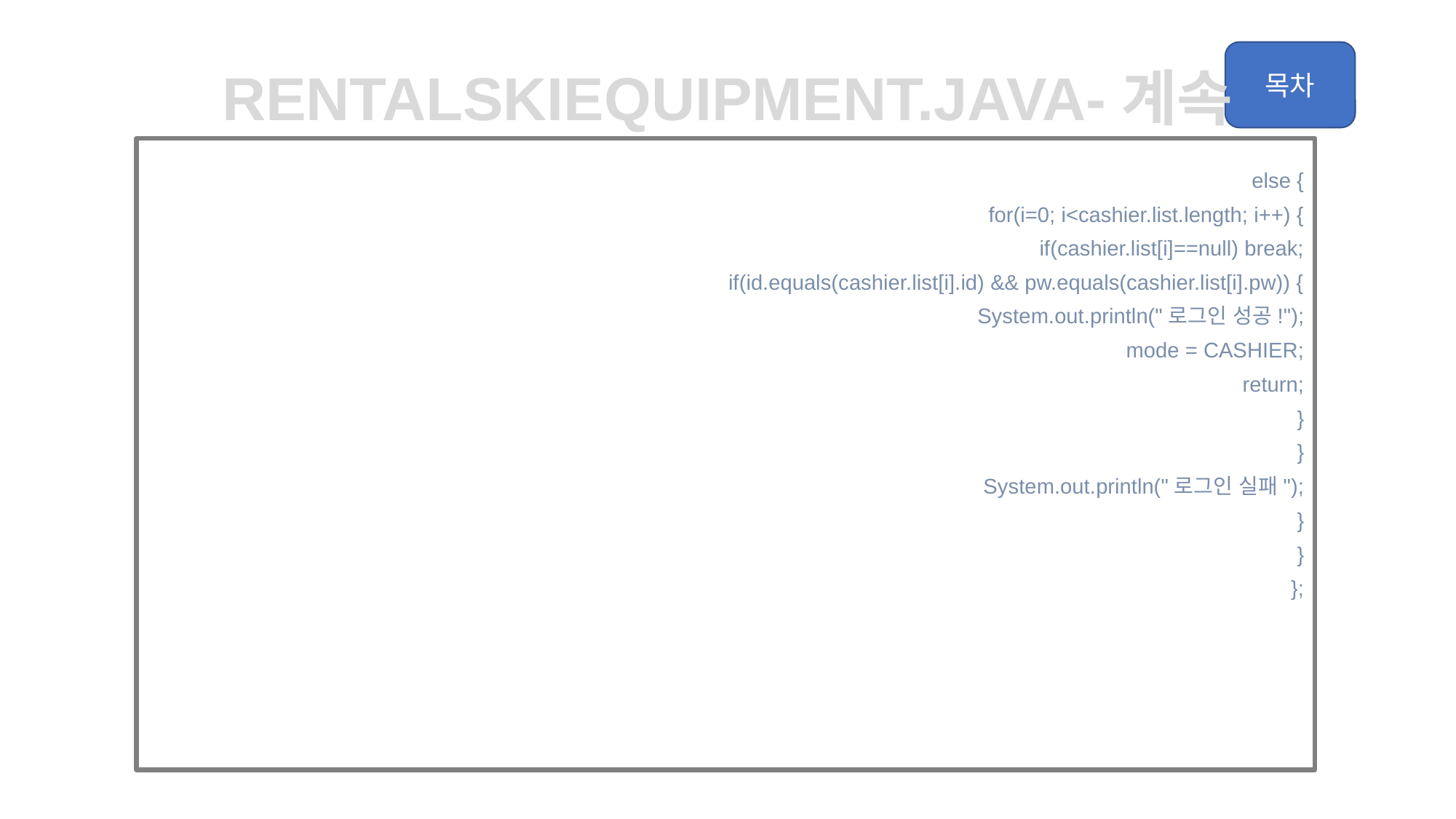

rentalskiequipment.java-계속

			else {
				for(i=0; i<cashier.list.length; i++) {
					if(cashier.list[i]==null) break;
					if(id.equals(cashier.list[i].id) && pw.equals(cashier.list[i].pw)) {
						System.out.println("로그인 성공!");
						mode = CASHIER;
						return;
					}
				}
				System.out.println("로그인 실패");
			}
		}
	};